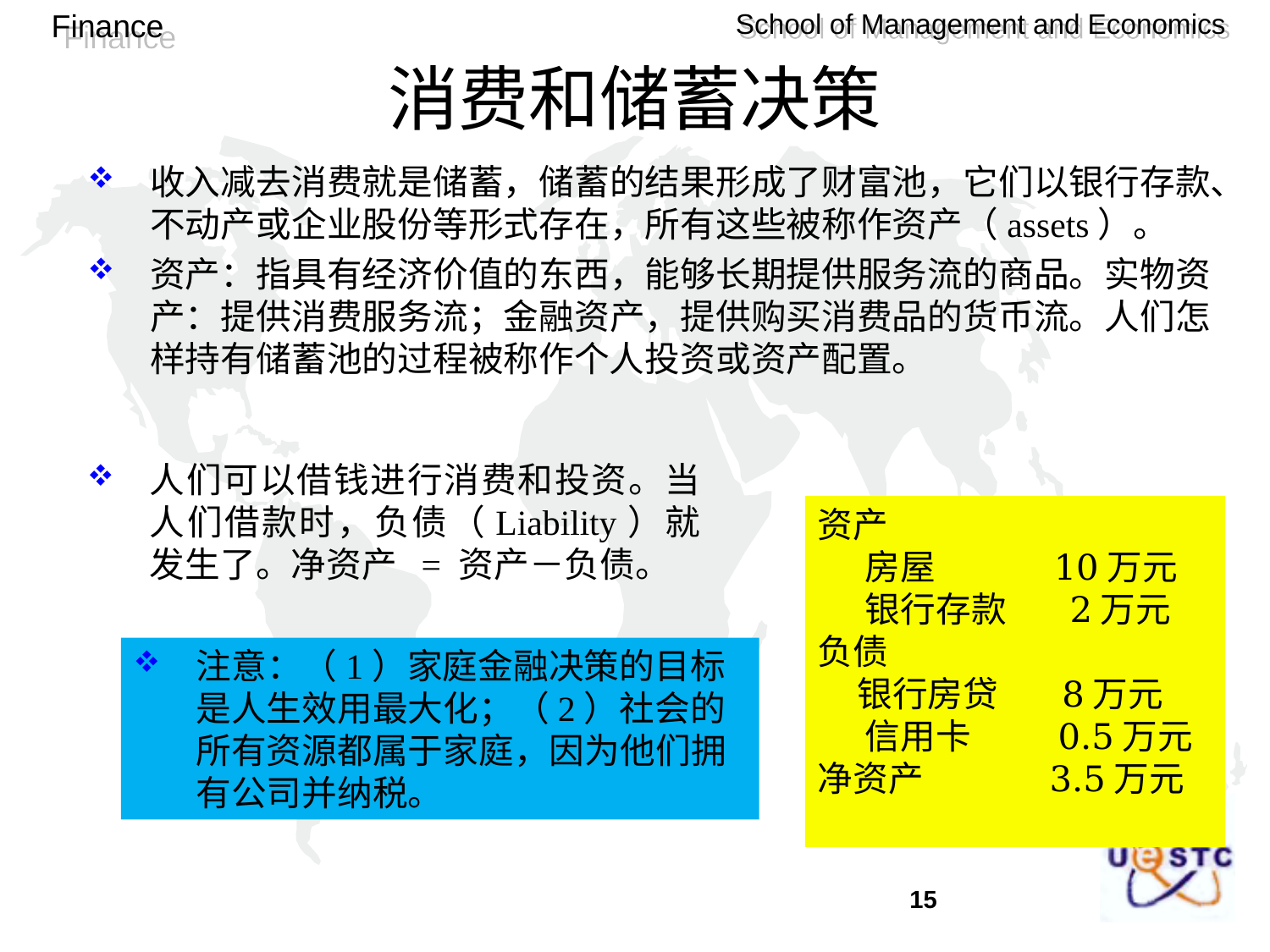

# 消费和储蓄决策
收入减去消费就是储蓄，储蓄的结果形成了财富池，它们以银行存款、不动产或企业股份等形式存在，所有这些被称作资产（assets）。
资产：指具有经济价值的东西，能够长期提供服务流的商品。实物资产：提供消费服务流；金融资产，提供购买消费品的货币流。人们怎样持有储蓄池的过程被称作个人投资或资产配置。
人们可以借钱进行消费和投资。当人们借款时，负债（Liability）就发生了。净资产  = 资产－负债。
资产
     房屋              10万元
     银行存款       2万元
负债
    银行房贷       8万元
     信用卡          0.5万元
净资产               3.5万元
注意：（1）家庭金融决策的目标是人生效用最大化；（2）社会的所有资源都属于家庭，因为他们拥有公司并纳税。